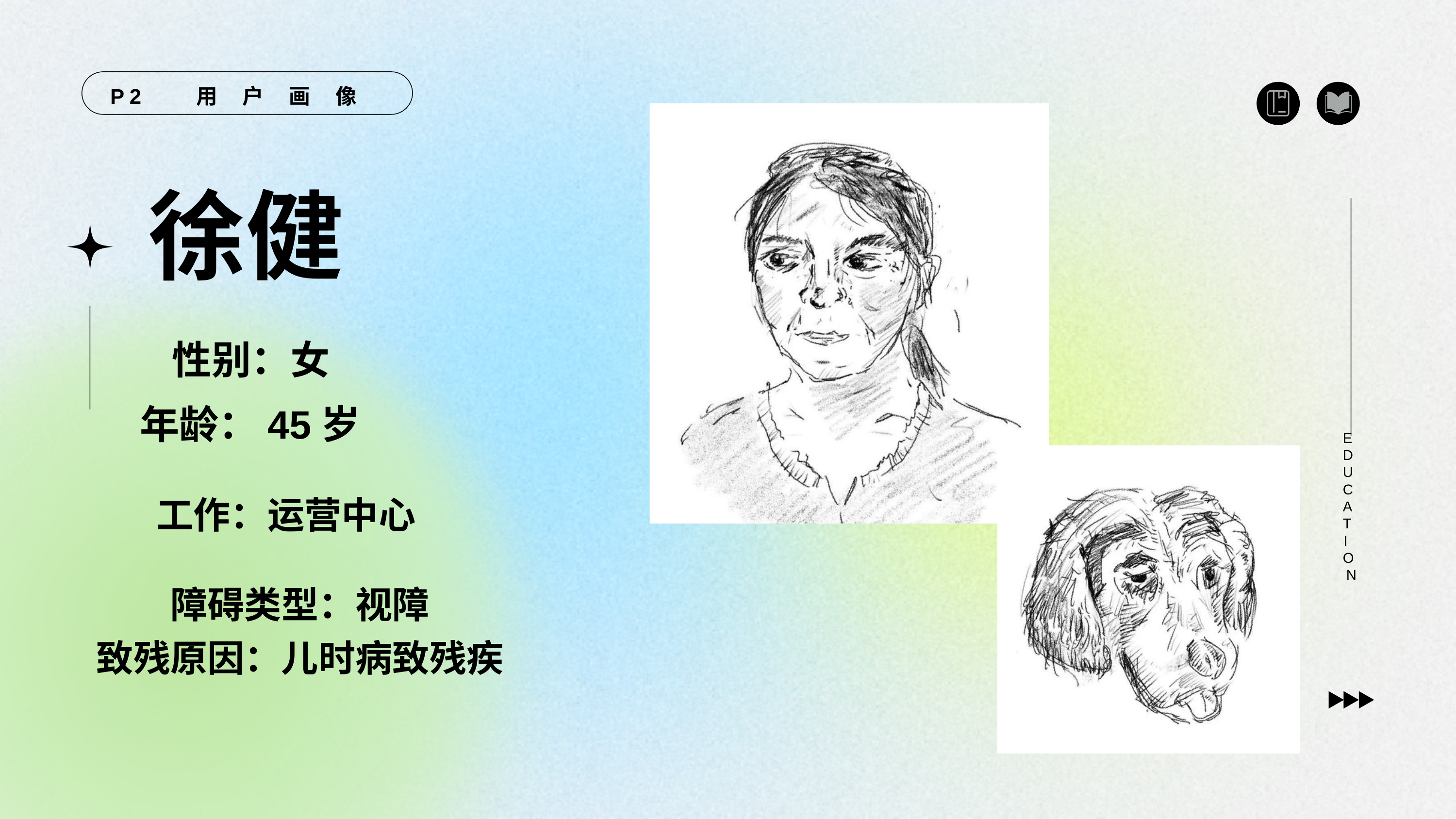

P2    用  户  画  像

徐健

性别：女
年龄：45岁
EDUCATION

工作：运营中心
障碍类型：视障
致残原因：儿时病致残疾